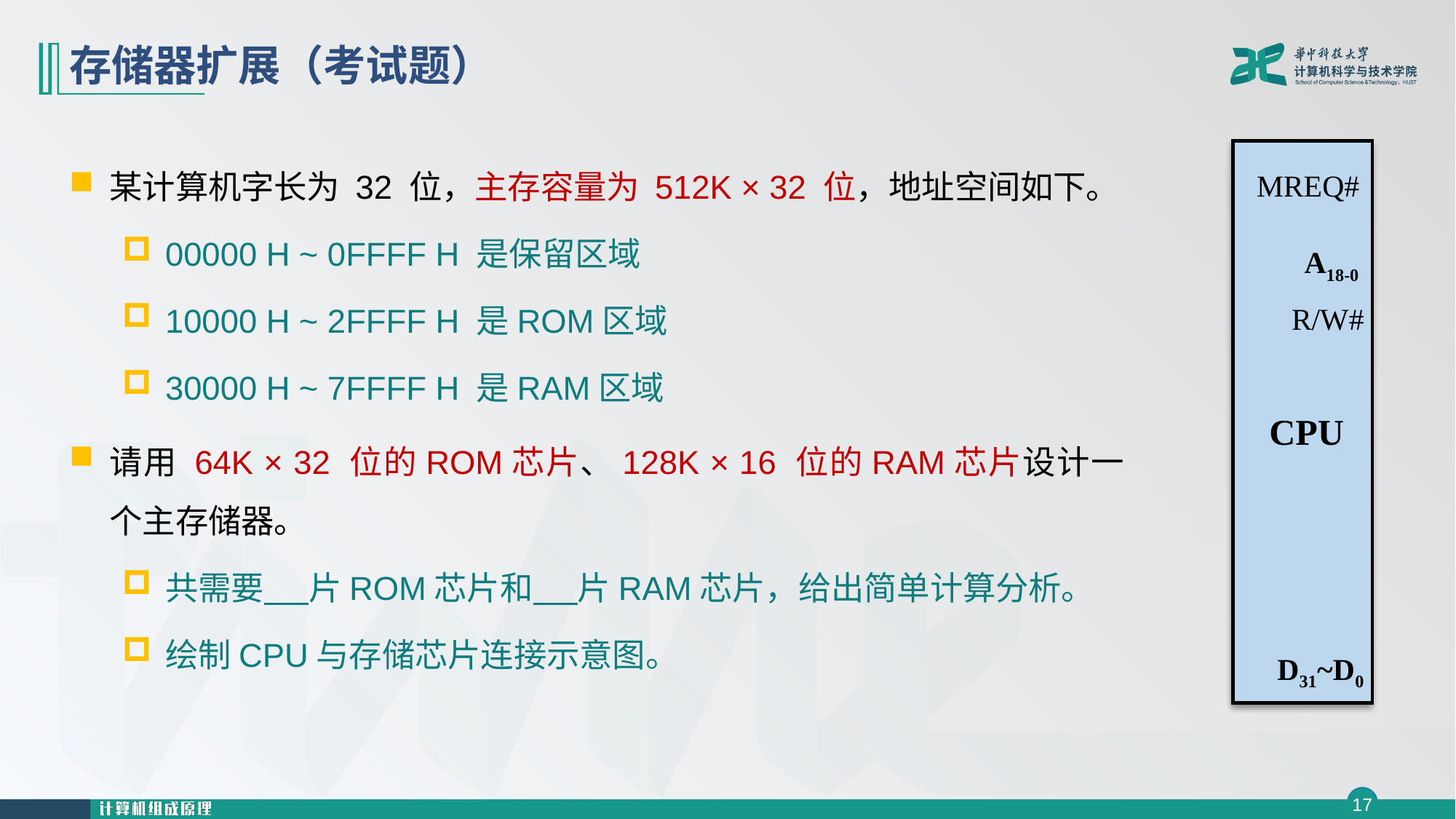

# 存储器扩展（考试题）
某计算机字长为 32 位，主存容量为 512K × 32 位，地址空间如下。
00000 H ~ 0FFFF H 是保留区域
10000 H ~ 2FFFF H 是ROM区域
30000 H ~ 7FFFF H 是RAM区域
请用 64K × 32 位的ROM芯片、128K × 16 位的RAM芯片设计一个主存储器。
共需要      片ROM芯片和      片RAM芯片，给出简单计算分析。
绘制CPU与存储芯片连接示意图。

MREQ#
A18-0
R/W#
CPU
D31~D0